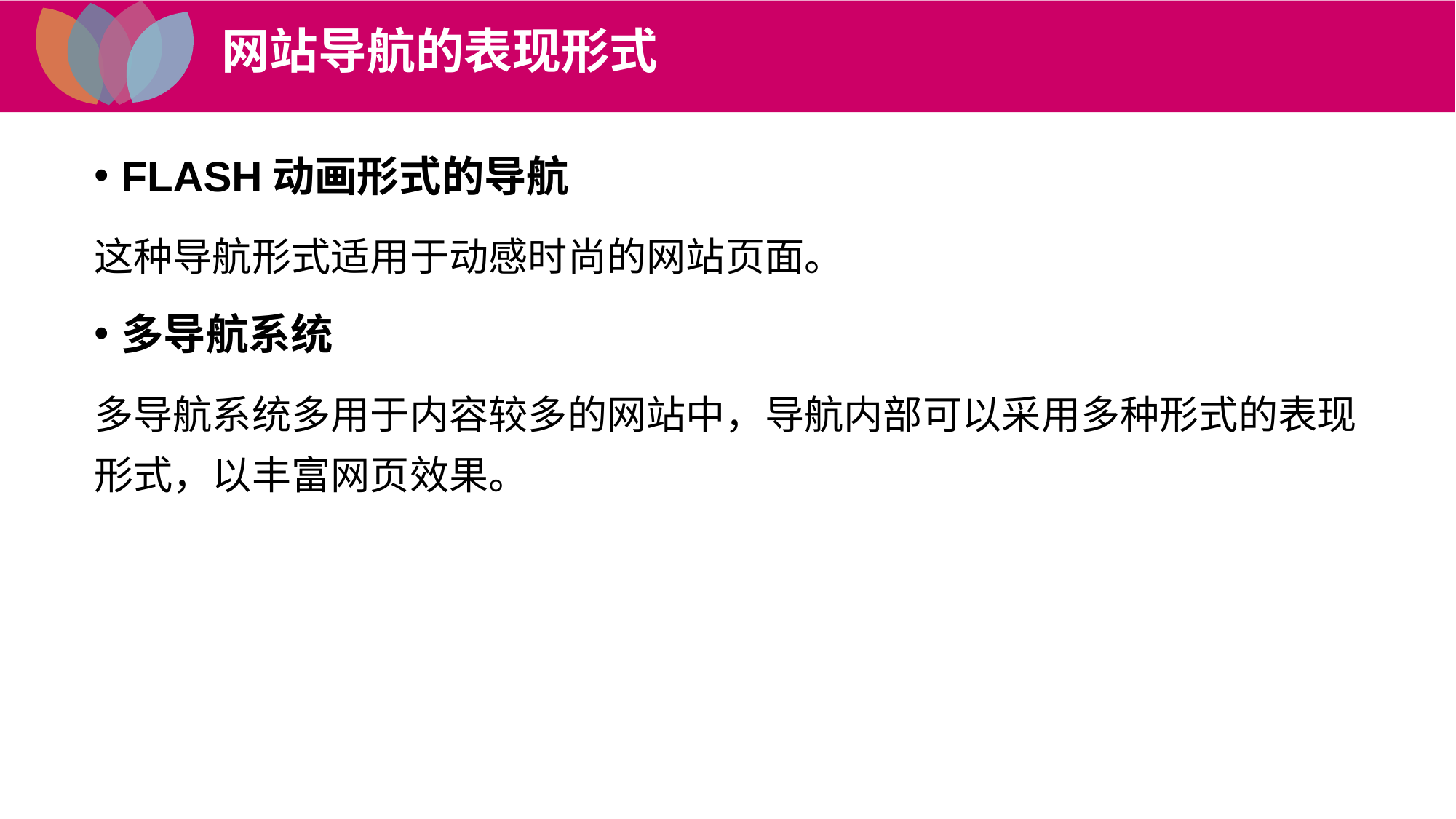

网站导航的表现形式
FLASH动画形式的导航
这种导航形式适用于动感时尚的网站页面。
多导航系统
多导航系统多用于内容较多的网站中，导航内部可以采用多种形式的表现形式，以丰富网页效果。